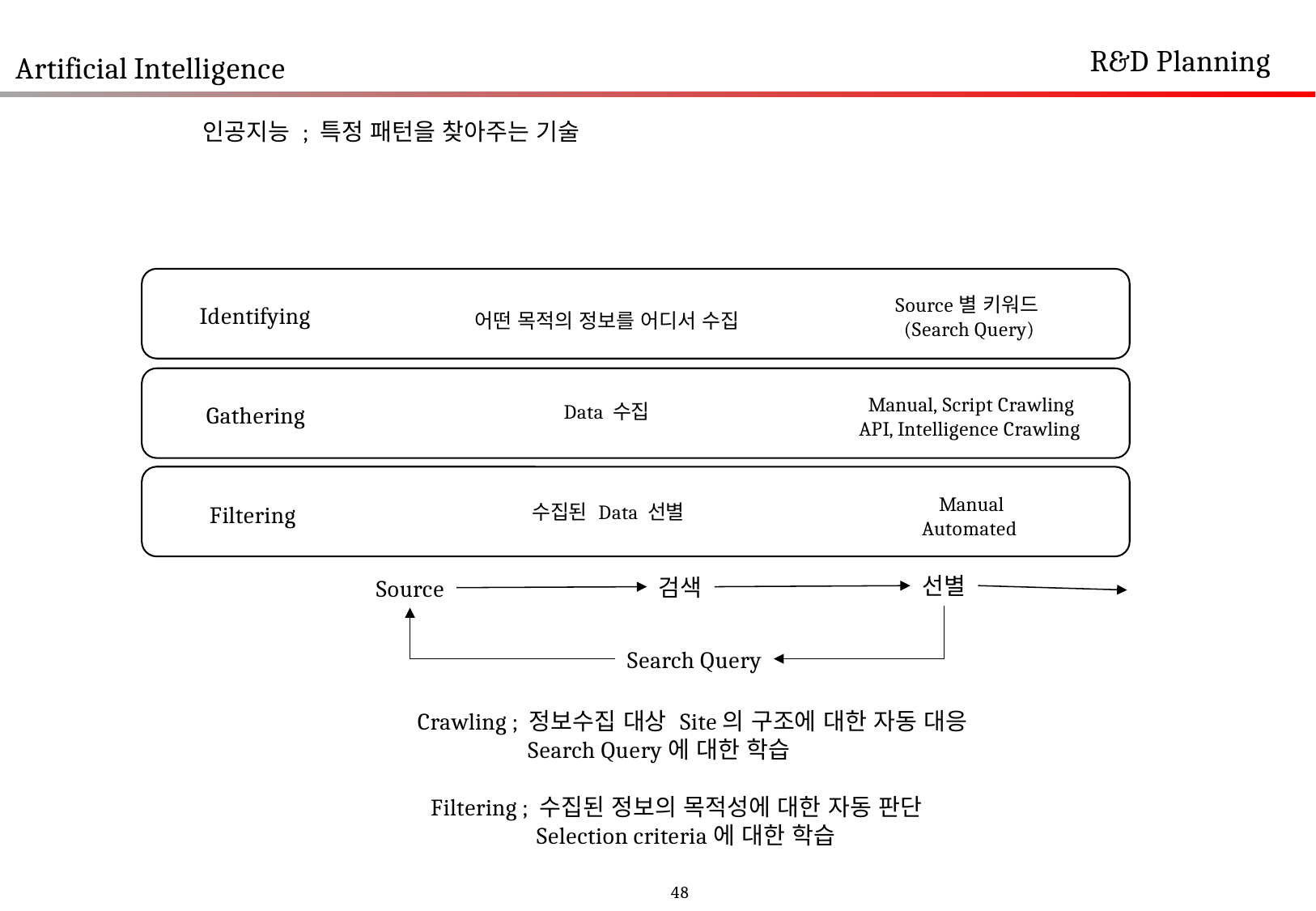

R&D Planning
Artificial Intelligence
인공지능 ; 특정 패턴을 찾아주는 기술

Source별 키워드(Search Query)
Identifying
어떤 목적의 정보를 어디서 수집

Manual, Script Crawling
API, Intelligence Crawling
Data 수집
Gathering

Manual
Automated
수집된 Data 선별
Filtering
선별
검색
Source
Search Query
Crawling ; 정보수집 대상 Site의 구조에 대한 자동 대응
                     Search Query에 대한 학습
Filtering ; 수집된 정보의 목적성에 대한 자동 판단
                    Selection criteria에 대한 학습
48